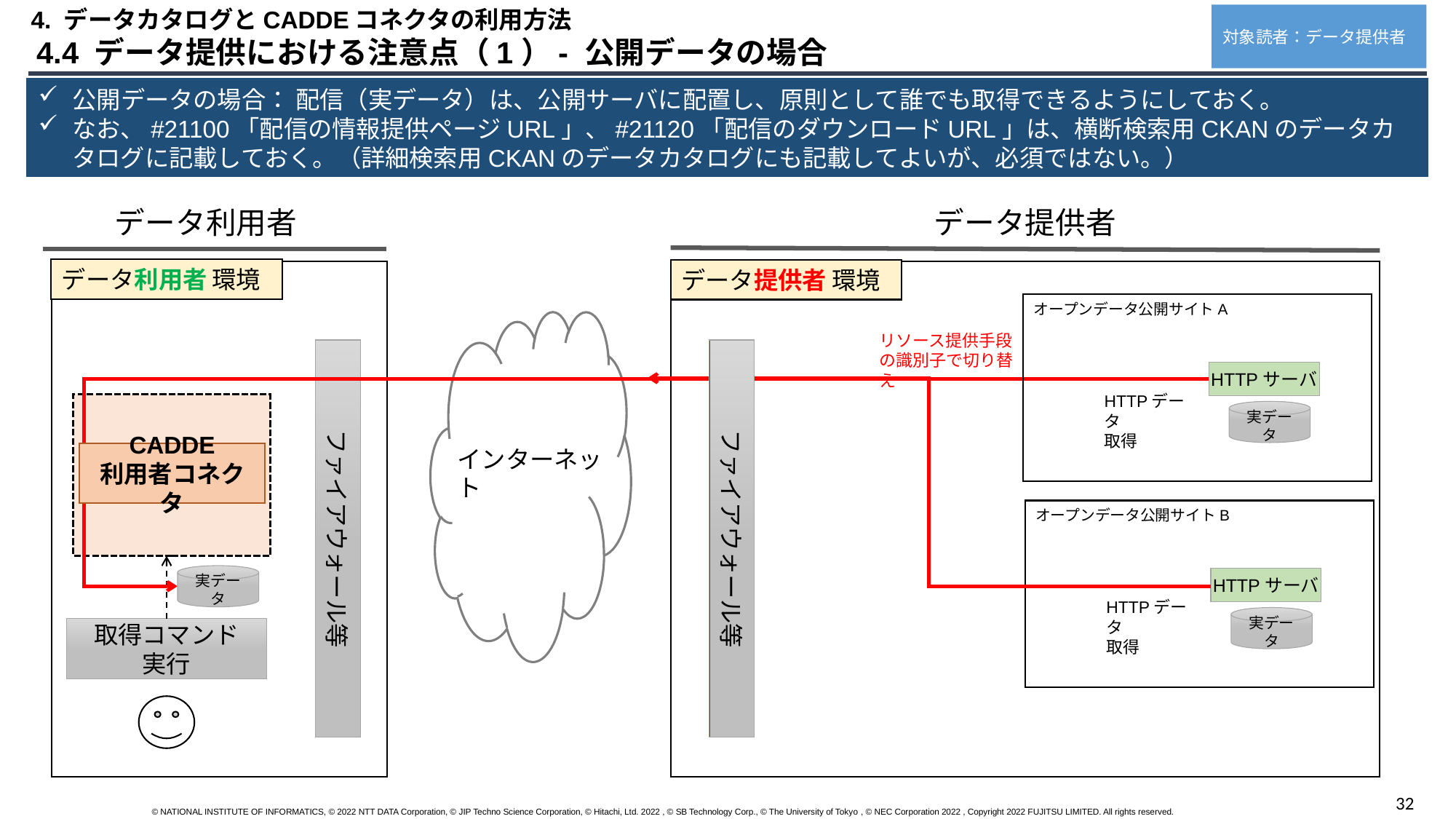

4. データカタログとCADDEコネクタの利用方法
対象読者：データ提供者
 4.4 データ提供における注意点（1）- 公開データの場合
公開データの場合： 配信（実データ）は、公開サーバに配置し、原則として誰でも取得できるようにしておく。
なお、#21100「配信の情報提供ページURL」、#21120「配信のダウンロードURL」は、横断検索用CKANのデータカタログに記載しておく。（詳細検索用CKANのデータカタログにも記載してよいが、必須ではない。）
データ利用者
データ提供者
データ利用者 環境
データ提供者 環境

オープンデータ公開サイトA

リソース提供手段の識別子で切り替え

ファイアウォール等

ファイアウォール等

HTTPサーバ
HTTPデータ
取得

実データ
インターネット
CADDE
利用者コネクタ
オープンデータ公開サイトB
実データ
HTTPサーバ
HTTPデータ
取得
実データ
取得コマンド
実行